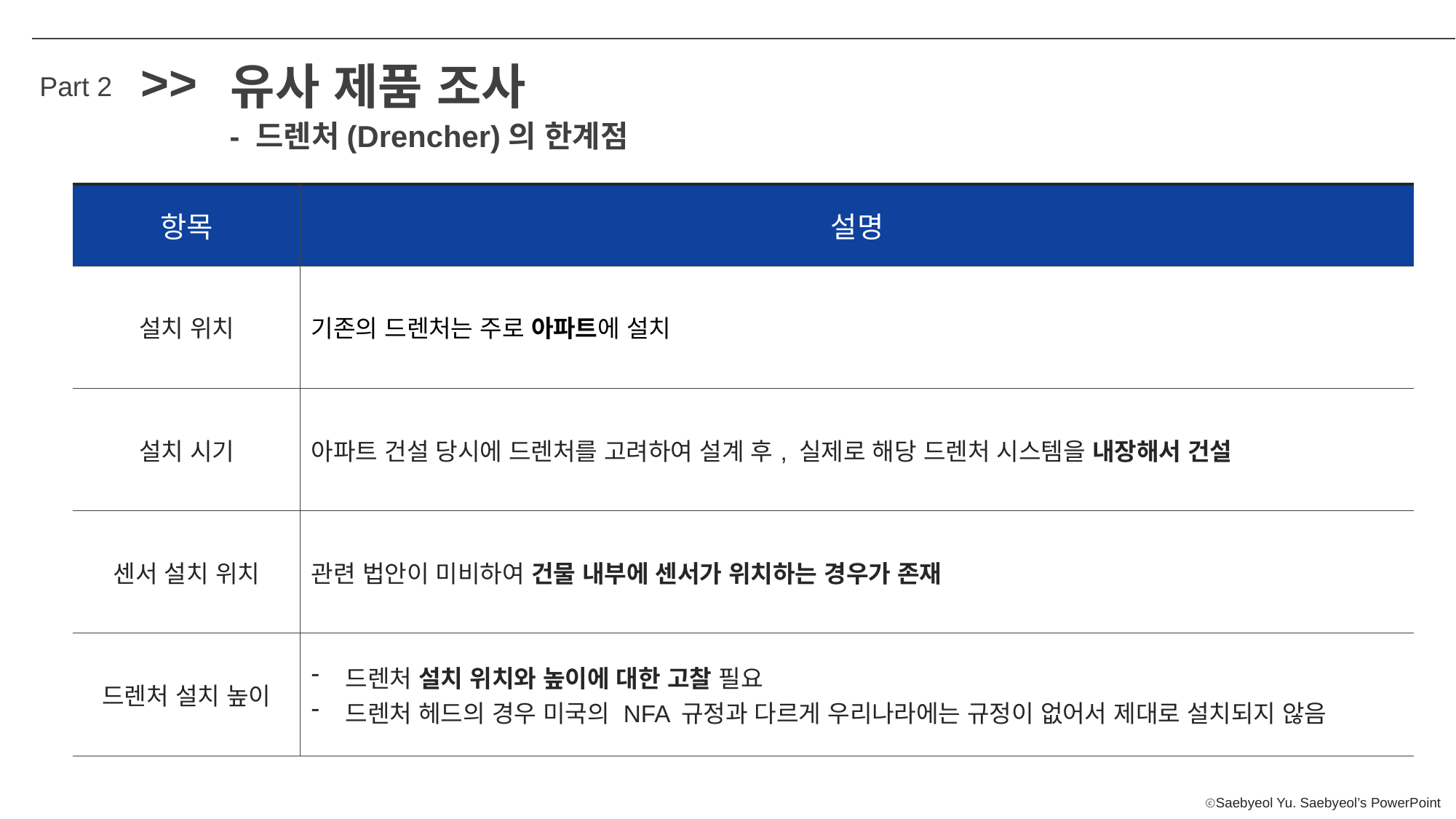

>>
유사 제품 조사
Part 2
- 드렌처(Drencher)의 한계점
| 항목 | 설명 |
| --- | --- |
| 설치 위치 | 기존의 드렌처는 주로 아파트에 설치 |
| 설치 시기 | 아파트 건설 당시에 드렌처를 고려하여 설계 후, 실제로 해당 드렌처 시스템을 내장해서 건설 |
| 센서 설치 위치 | 관련 법안이 미비하여 건물 내부에 센서가 위치하는 경우가 존재 |
| 드렌처 설치 높이 | 드렌처 설치 위치와 높이에 대한 고찰 필요 드렌처 헤드의 경우 미국의 NFA 규정과 다르게 우리나라에는 규정이 없어서 제대로 설치되지 않음 |